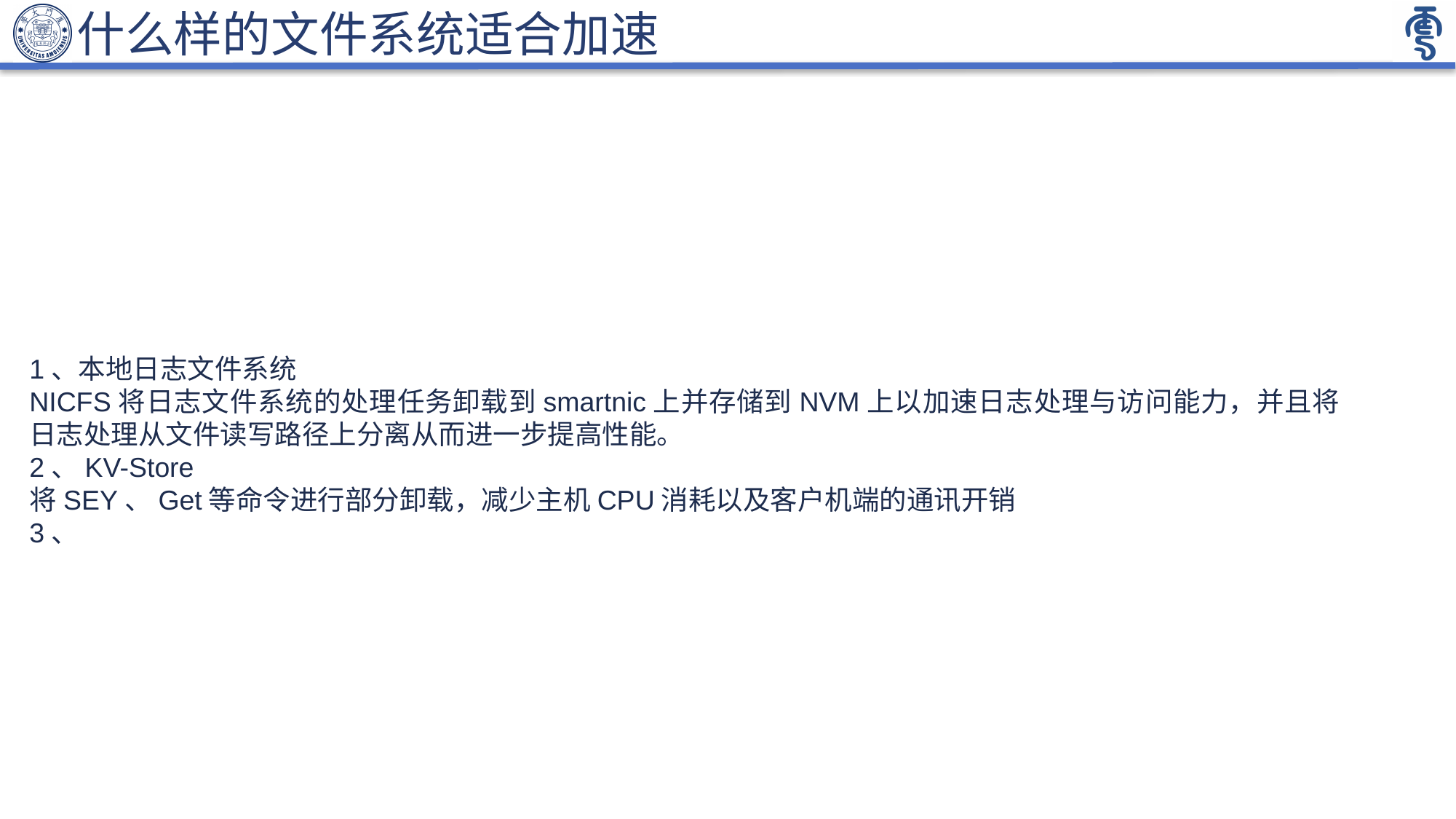

什么样的文件系统适合加速
1、本地日志文件系统
NICFS将日志文件系统的处理任务卸载到smartnic上并存储到NVM上以加速日志处理与访问能力，并且将日志处理从文件读写路径上分离从而进一步提高性能。
2、KV-Store
将SEY、Get等命令进行部分卸载，减少主机CPU消耗以及客户机端的通讯开销
3、